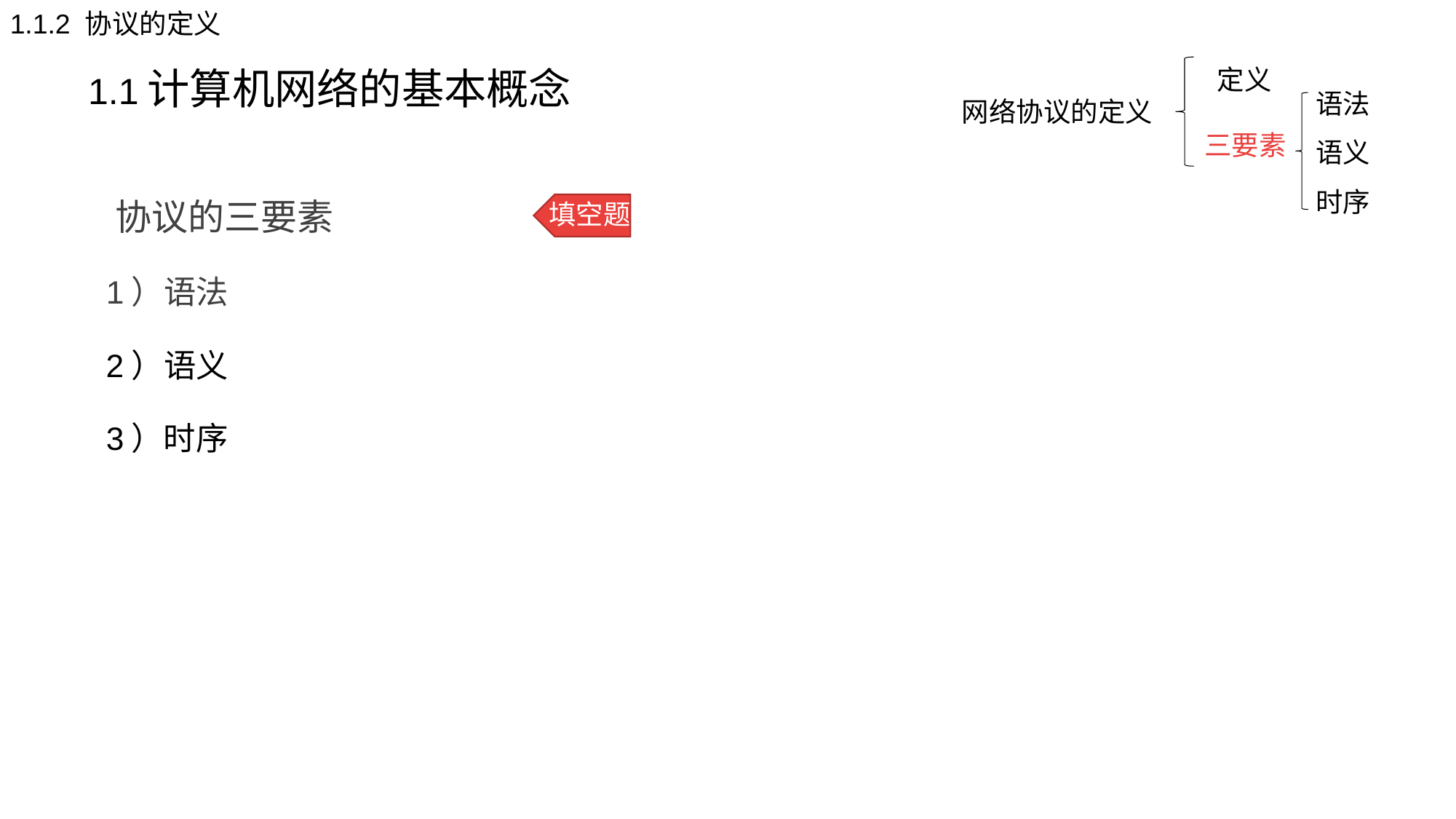

1.1.2 协议的定义
# 1.1计算机网络的基本概念

 定义

三要素
语法
语义
时序
网络协议的定义

协议的三要素
  1）语法
  2）语义
  3）时序
填空题